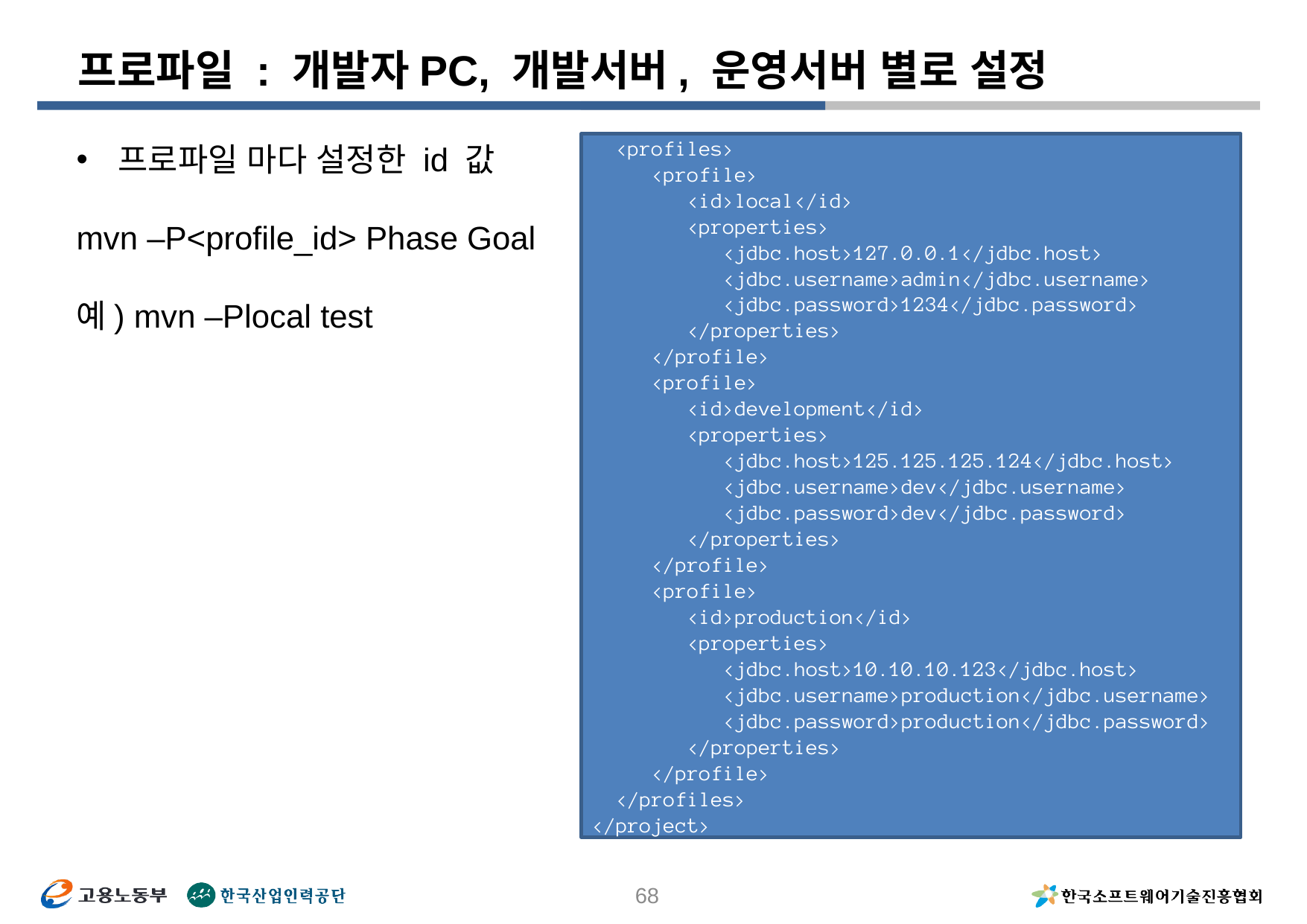

# 프로파일 : 개발자PC, 개발서버, 운영서버 별로 설정
프로파일 마다 설정한 id 값

mvn –P<profile_id> Phase Goal

예) mvn –Plocal test
  <profiles>
     <profile>
        <id>local</id>
        <properties>
           <jdbc.host>127.0.0.1</jdbc.host>
           <jdbc.username>admin</jdbc.username>
           <jdbc.password>1234</jdbc.password>
        </properties>
     </profile>
     <profile>
        <id>development</id>
        <properties>
           <jdbc.host>125.125.125.124</jdbc.host>
           <jdbc.username>dev</jdbc.username>
           <jdbc.password>dev</jdbc.password>
        </properties>
     </profile>
     <profile>
        <id>production</id>
        <properties>
           <jdbc.host>10.10.10.123</jdbc.host>
           <jdbc.username>production</jdbc.username>
           <jdbc.password>production</jdbc.password>
        </properties>
     </profile>
  </profiles>
</project>
68